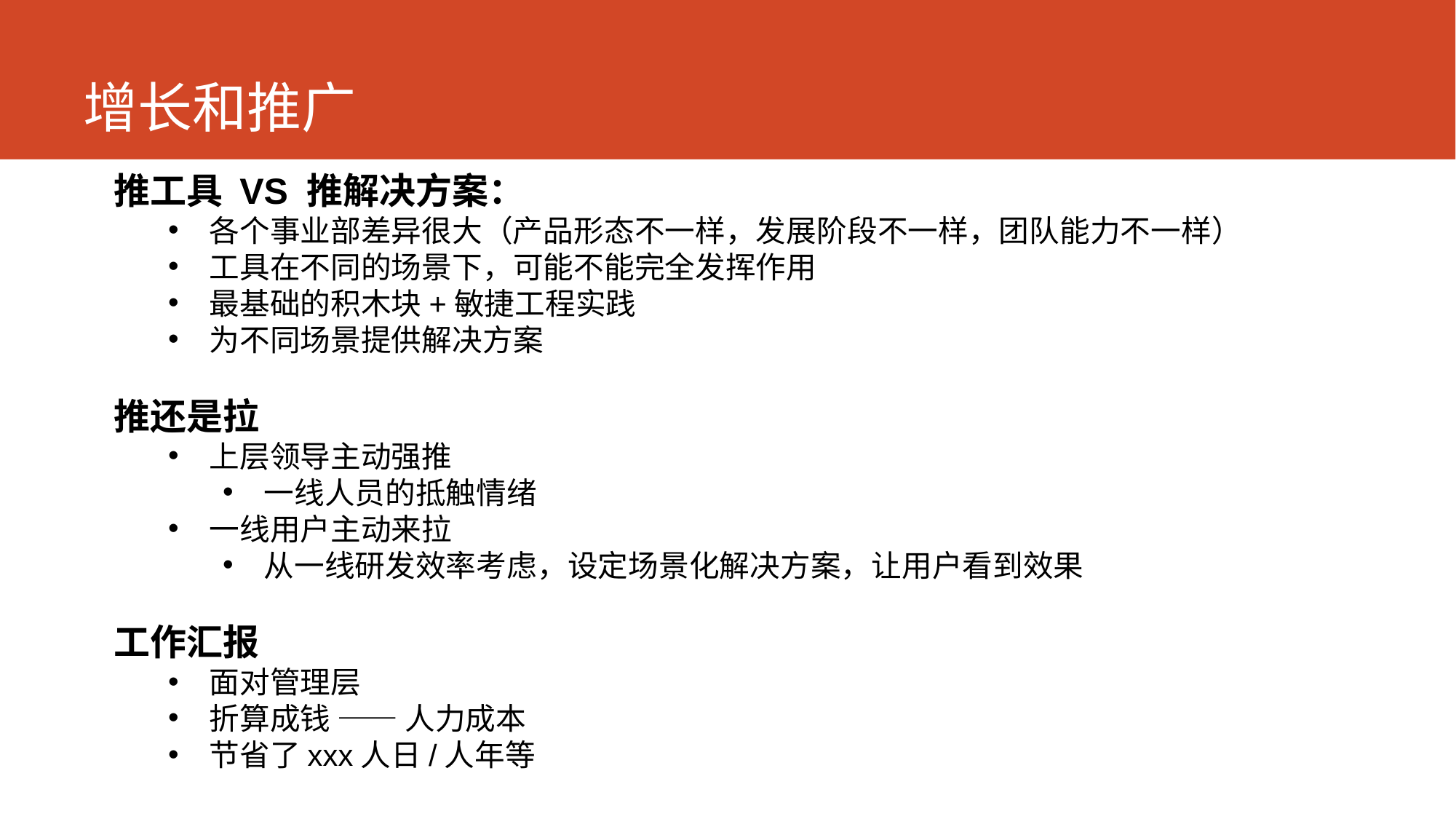

# 增长和推广
推工具 VS 推解决方案：
各个事业部差异很大（产品形态不一样，发展阶段不一样，团队能力不一样）
工具在不同的场景下，可能不能完全发挥作用
最基础的积木块+敏捷工程实践
为不同场景提供解决方案

推还是拉
上层领导主动强推
一线人员的抵触情绪
一线用户主动来拉
从一线研发效率考虑，设定场景化解决方案，让用户看到效果

工作汇报
面对管理层
折算成钱 —— 人力成本
节省了xxx人日/人年等